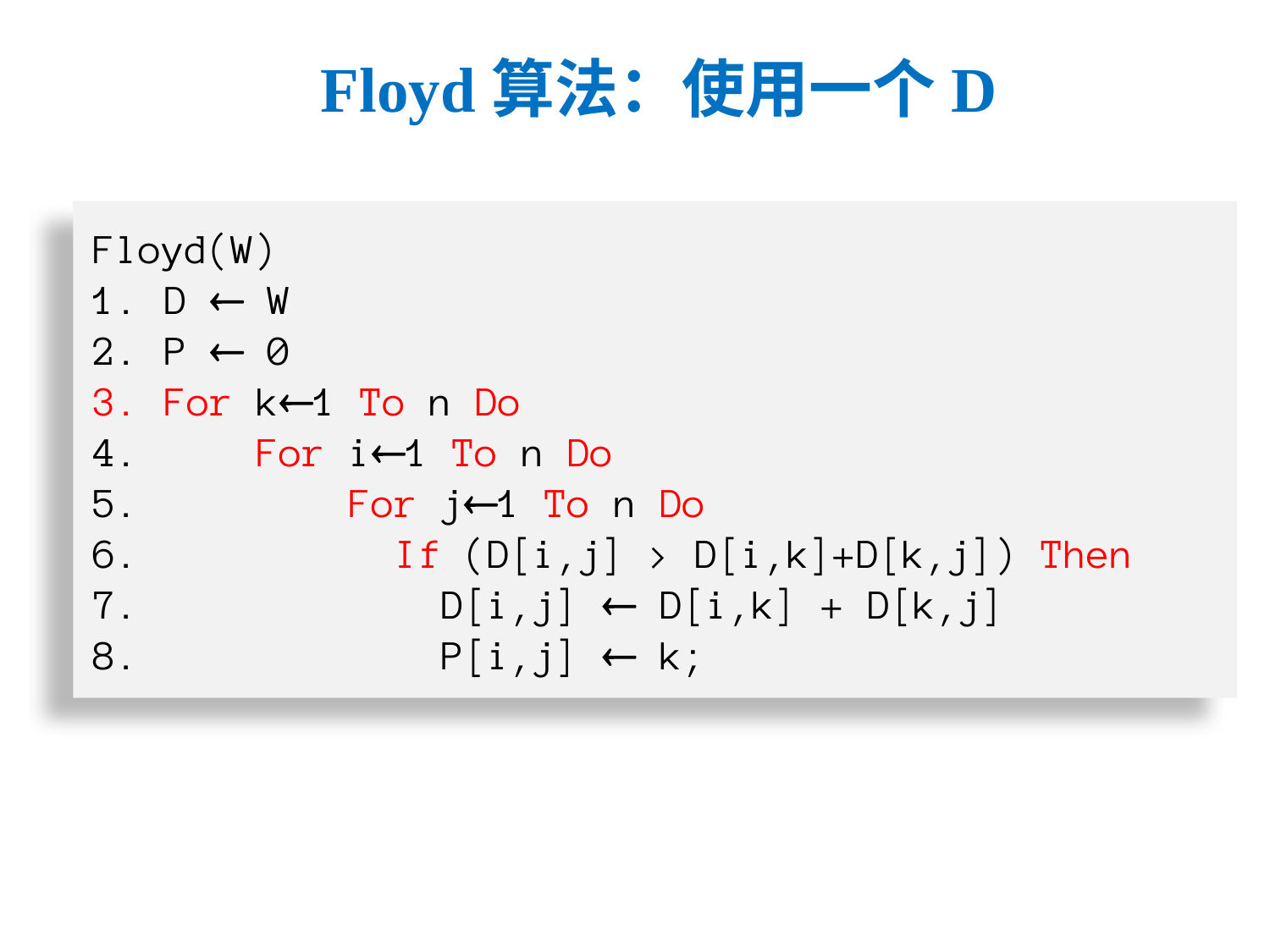

# Floyd算法：使用一个D

Floyd(W)
D ← W
P ← 0
For k←1 To n Do
    For i←1 To n Do
        For j←1 To n Do
          If (D[i,j] > D[i,k]+D[k,j]) Then
            D[i,j] ← D[i,k] + D[k,j]
            P[i,j] ← k;